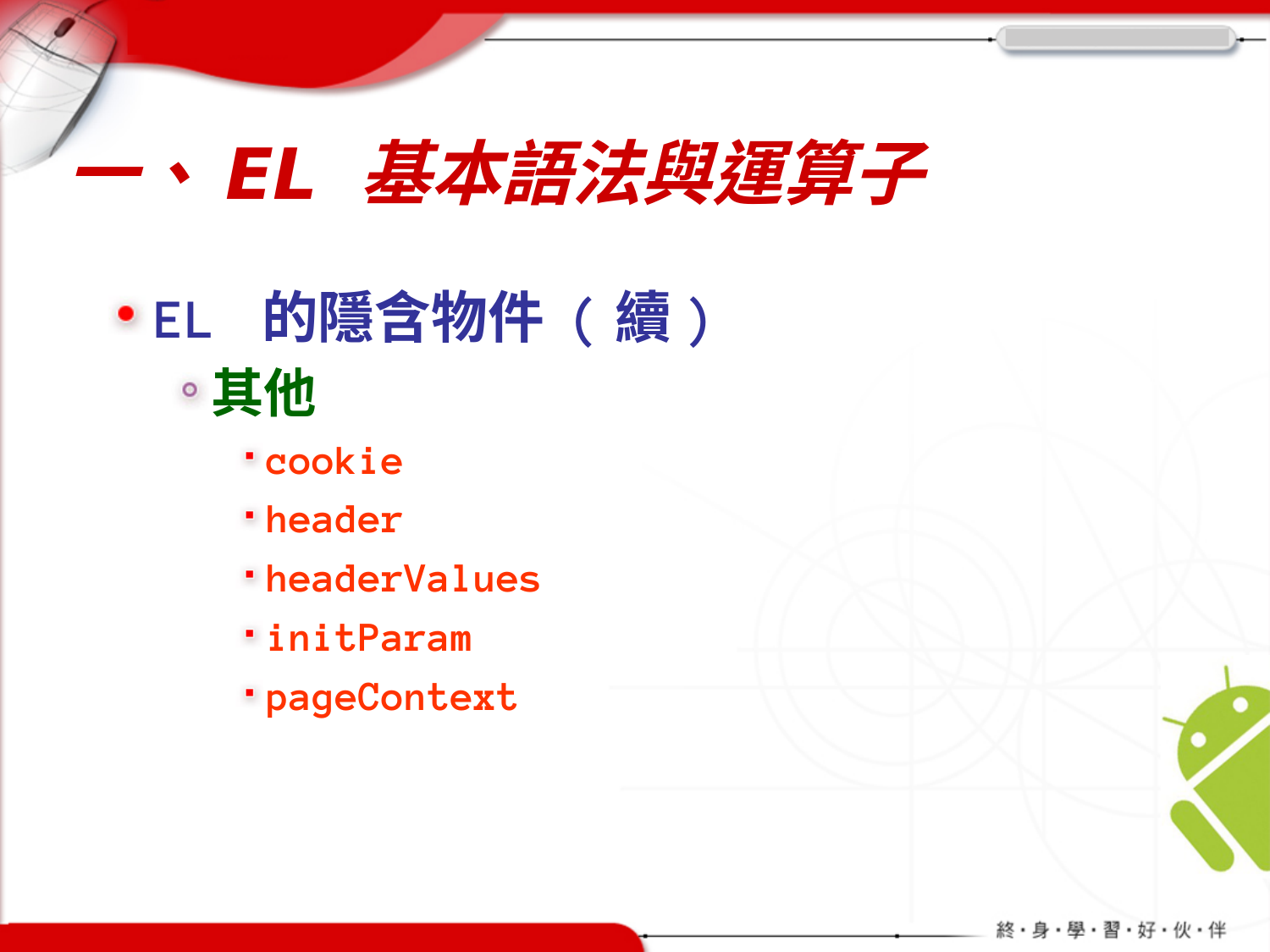

# 一、EL 基本語法與運算子
EL 的隱含物件 (續)
其他
cookie
header
headerValues
initParam
pageContext